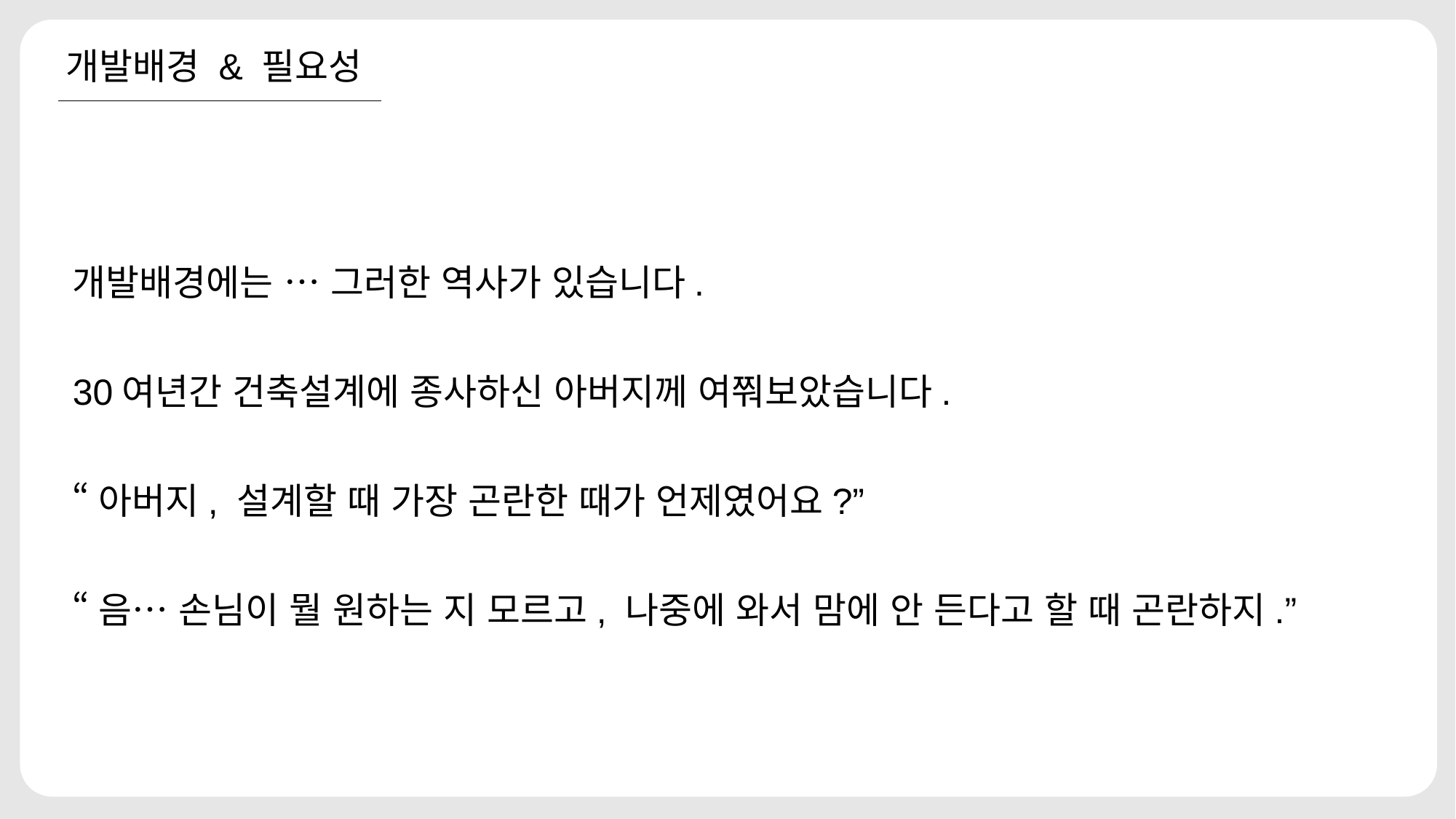

개발배경 & 필요성
개발배경에는 … 그러한 역사가 있습니다.
30여년간 건축설계에 종사하신 아버지께 여쭤보았습니다.
“아버지, 설계할 때 가장 곤란한 때가 언제였어요?”
“음… 손님이 뭘 원하는 지 모르고, 나중에 와서 맘에 안 든다고 할 때 곤란하지.”